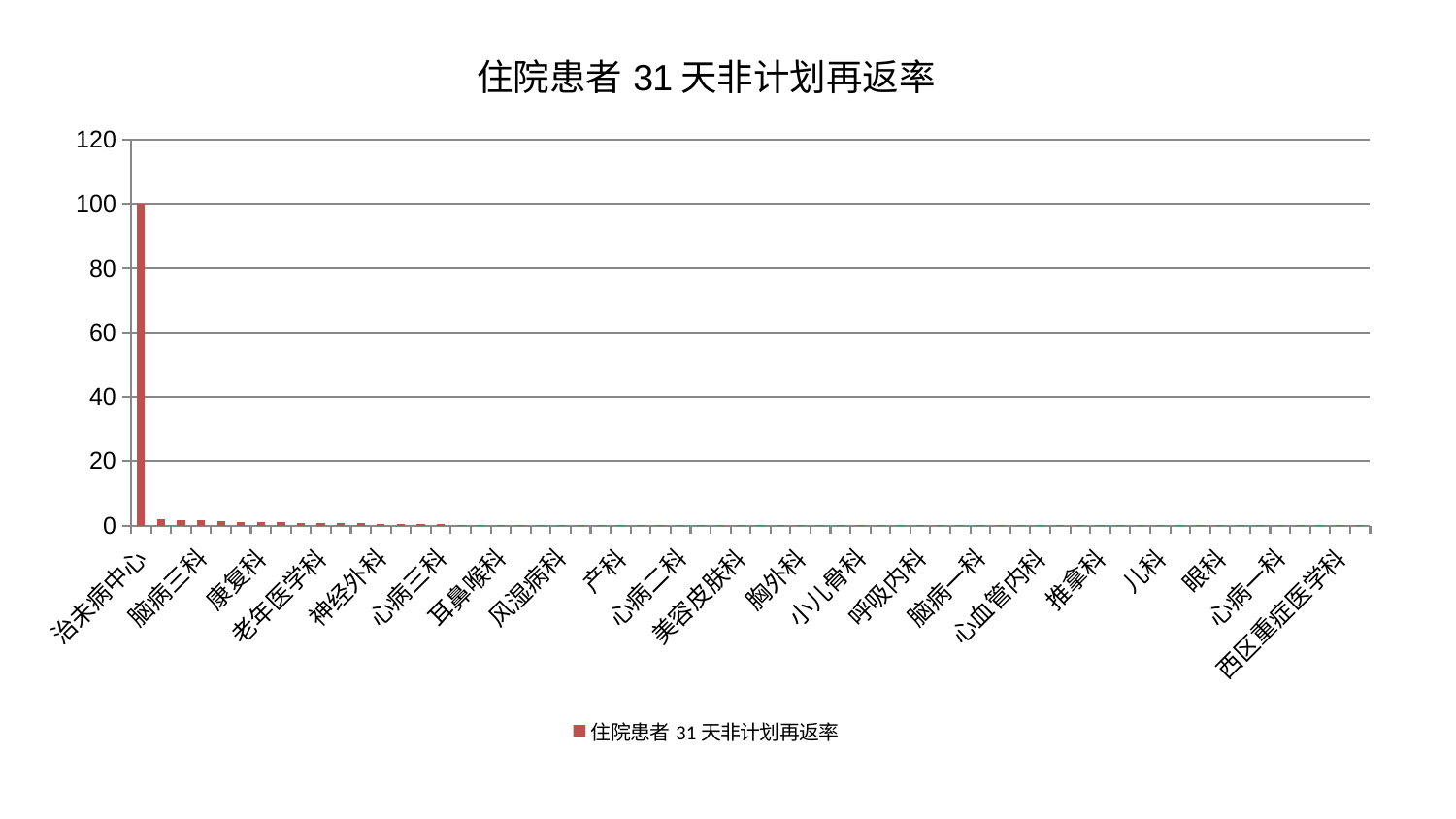

### Chart: 住院患者31天非计划再返率

| Category | 住院患者31天非计划再返率 |
|---|---|
| 治未病中心 | 100.0 |
| 创伤骨科 | 2.0459986844490468 |
| 妇二科 | 1.5719142017609 |
| 脑病三科 | 1.5687017388341304 |
| 普通外科 | 1.3216585449000797 |
| 妇科妇二科合并 | 1.20652654749974 |
| 康复科 | 1.047396104360513 |
| 中医外治中心 | 0.954183680132941 |
| 神经内科 | 0.7889343507368473 |
| 老年医学科 | 0.766992595080781 |
| 脑病二科 | 0.7583041971362176 |
| 肿瘤内科 | 0.6328699647884262 |
| 神经外科 | 0.5120496063572955 |
| 医院 | 0.4082197836889507 |
| 微创骨科 | 0.3674029227703831 |
| 心病三科 | 0.3122363325300185 |
| 东区重症医学科 | 0.2815933962430867 |
| 关节骨科 | 0.2628868359108767 |
| 耳鼻喉科 | 0.25657082767624384 |
| 内分泌科 | 0.23924087553843743 |
| 消化内科 | 0.23793076313965528 |
| 风湿病科 | 0.22947361733327715 |
| 皮肤科 | 0.2132296650424432 |
| 东区肾病科 | 0.2079147921698132 |
| 产科 | 0.19142833937090062 |
| 显微骨科 | 0.19034178731485063 |
| 肝胆外科 | 0.18779343611591368 |
| 心病二科 | 0.18197610014500826 |
| 周围血管科 | 0.17921921853776024 |
| 肝病科 | 0.15279331744163624 |
| 美容皮肤科 | 0.1503036691088186 |
| 脊柱骨科 | 0.14132998138929148 |
| 妇科 | 0.13982443111049817 |
| 胸外科 | 0.1373372243330702 |
| 骨科 | 0.13682964114369572 |
| 脾胃科消化科合并 | 0.1282175193453383 |
| 小儿骨科 | 0.12558715032683707 |
| 小儿推拿科 | 0.12150778816726789 |
| 肾病科 | 0.12113918798005571 |
| 呼吸内科 | 0.12040513730018354 |
| 中医经典科 | 0.11834405805696595 |
| 血液科 | 0.11607365721872921 |
| 脑病一科 | 0.11535364460895296 |
| 运动损伤骨科 | 0.1132408157268337 |
| 肛肠科 | 0.11235444077206563 |
| 心血管内科 | 0.11045676177567615 |
| 心病四科 | 0.10604673838881071 |
| 针灸科 | 0.10527873172612351 |
| 推拿科 | 0.1000560165044006 |
| 肾脏内科 | 0.09906956616977079 |
| 泌尿外科 | 0.09667288301602293 |
| 儿科 | 0.09181285147115702 |
| 重症医学科 | 0.09065962478208255 |
| 乳腺甲状腺外科 | 0.09048092921918995 |
| 眼科 | 0.08828587134881427 |
| 脾胃病科 | 0.0873189413651229 |
| 男科 | 0.08585894143535702 |
| 心病一科 | 0.08515967800256975 |
| 综合内科 | 0.08401167971256322 |
| 身心医学科 | 0.08372018338338927 |
| 西区重症医学科 | 0.08271826756702741 |
| 口腔科 | 0.08158528668689287 |
264